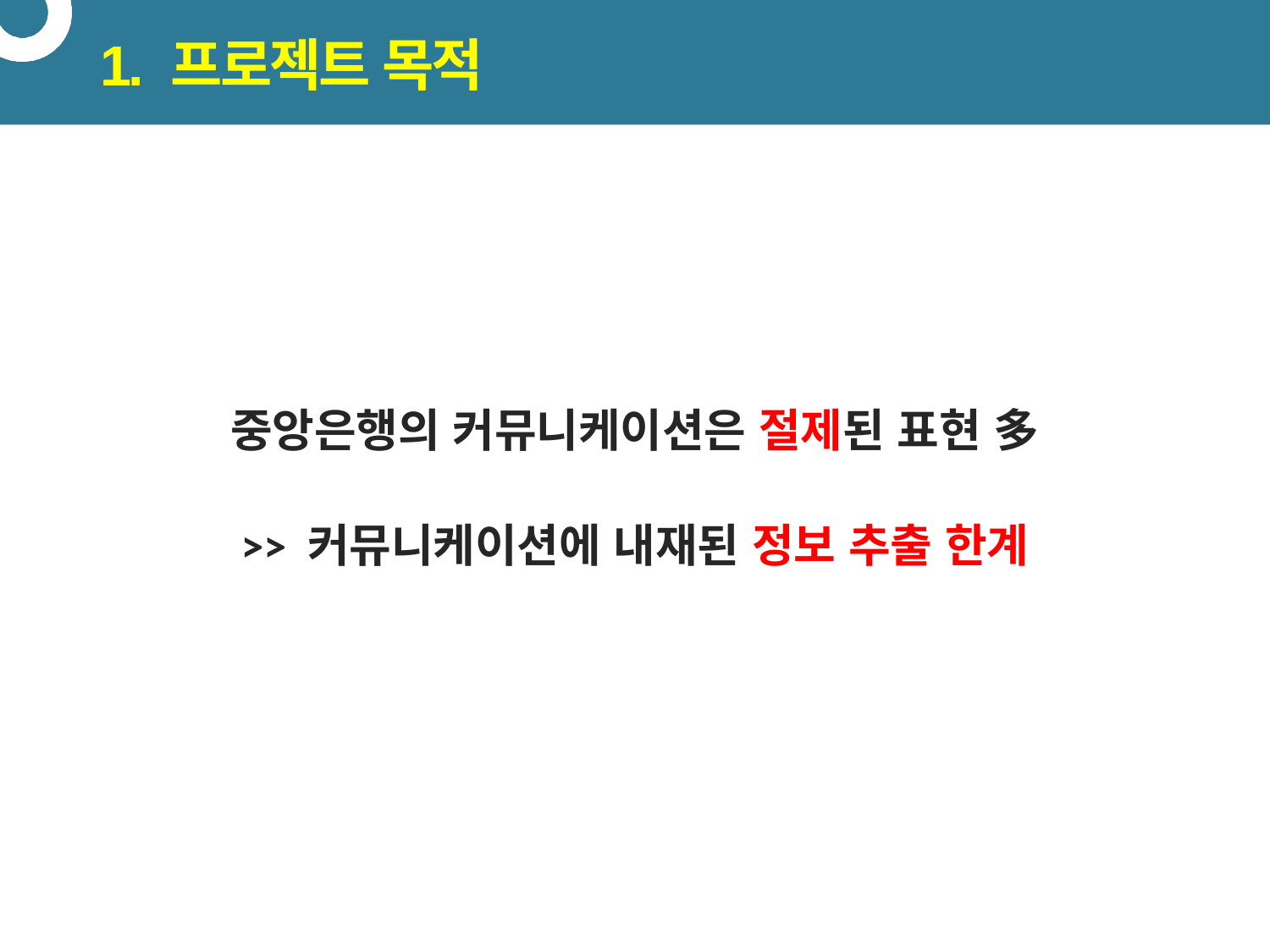

# 1. 프로젝트 목적
중앙은행의 커뮤니케이션은 절제된 표현 多

>> 커뮤니케이션에 내재된 정보 추출 한계